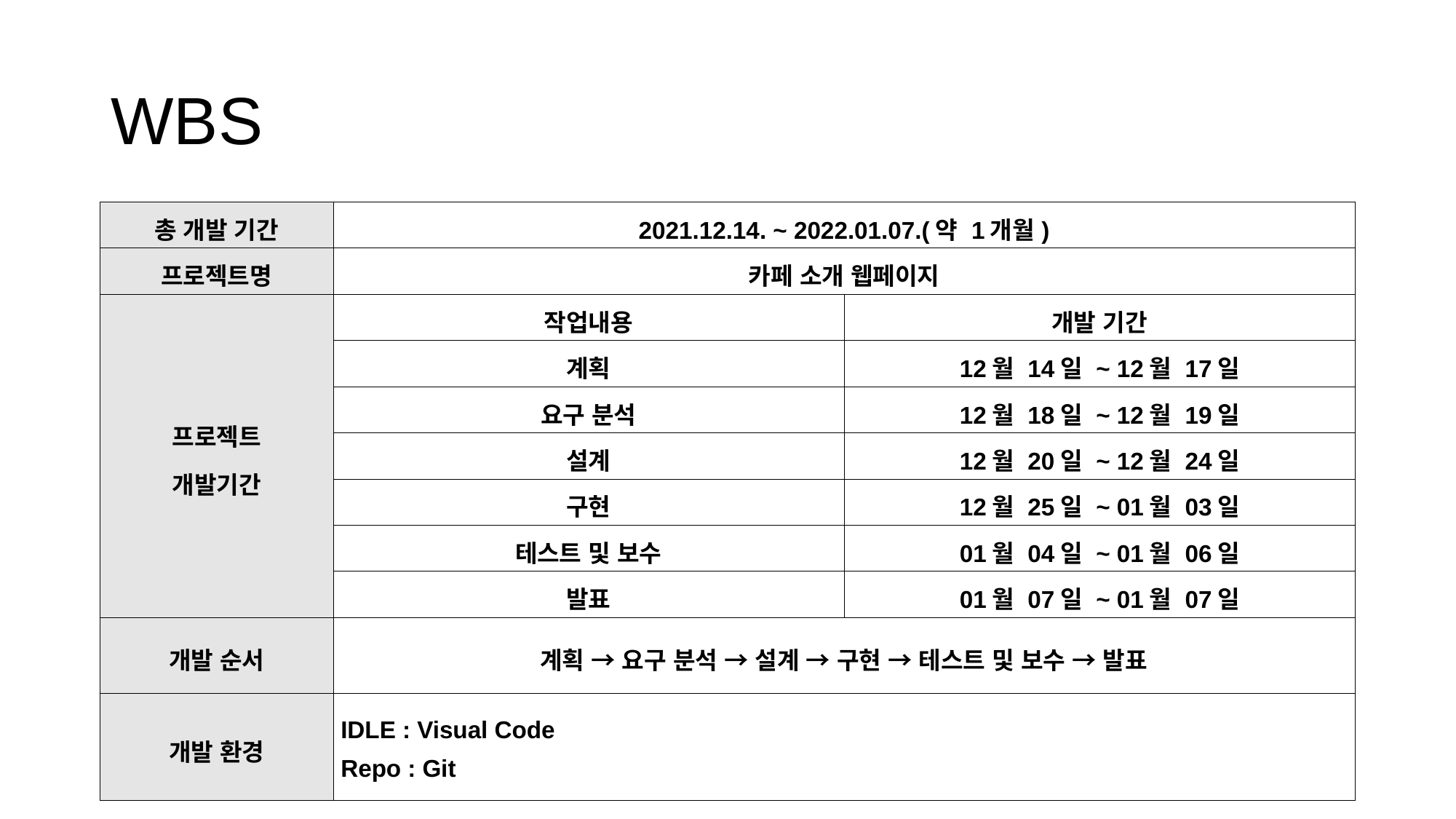

# WBS
| 총 개발 기간 | 2021.12.14. ~ 2022.01.07.(약 1개월) |  |
| --- | --- | --- |
| 프로젝트명 | 카페 소개 웹페이지 |  |
| 프로젝트 개발기간 | 작업내용 | 개발 기간 |
|  | 계획 | 12월 14일 ~ 12월 17일 |
|  | 요구 분석 | 12월 18일 ~ 12월 19일 |
|  | 설계 | 12월 20일 ~ 12월 24일 |
|  | 구현 | 12월 25일 ~ 01월 03일 |
|  | 테스트 및 보수 | 01월 04일 ~ 01월 06일 |
|  | 발표 | 01월 07일 ~ 01월 07일 |
| 개발 순서 | 계획 → 요구 분석 → 설계 → 구현 → 테스트 및 보수 → 발표 |  |
| 개발 환경 | IDLE : Visual Code Repo : Git |  |